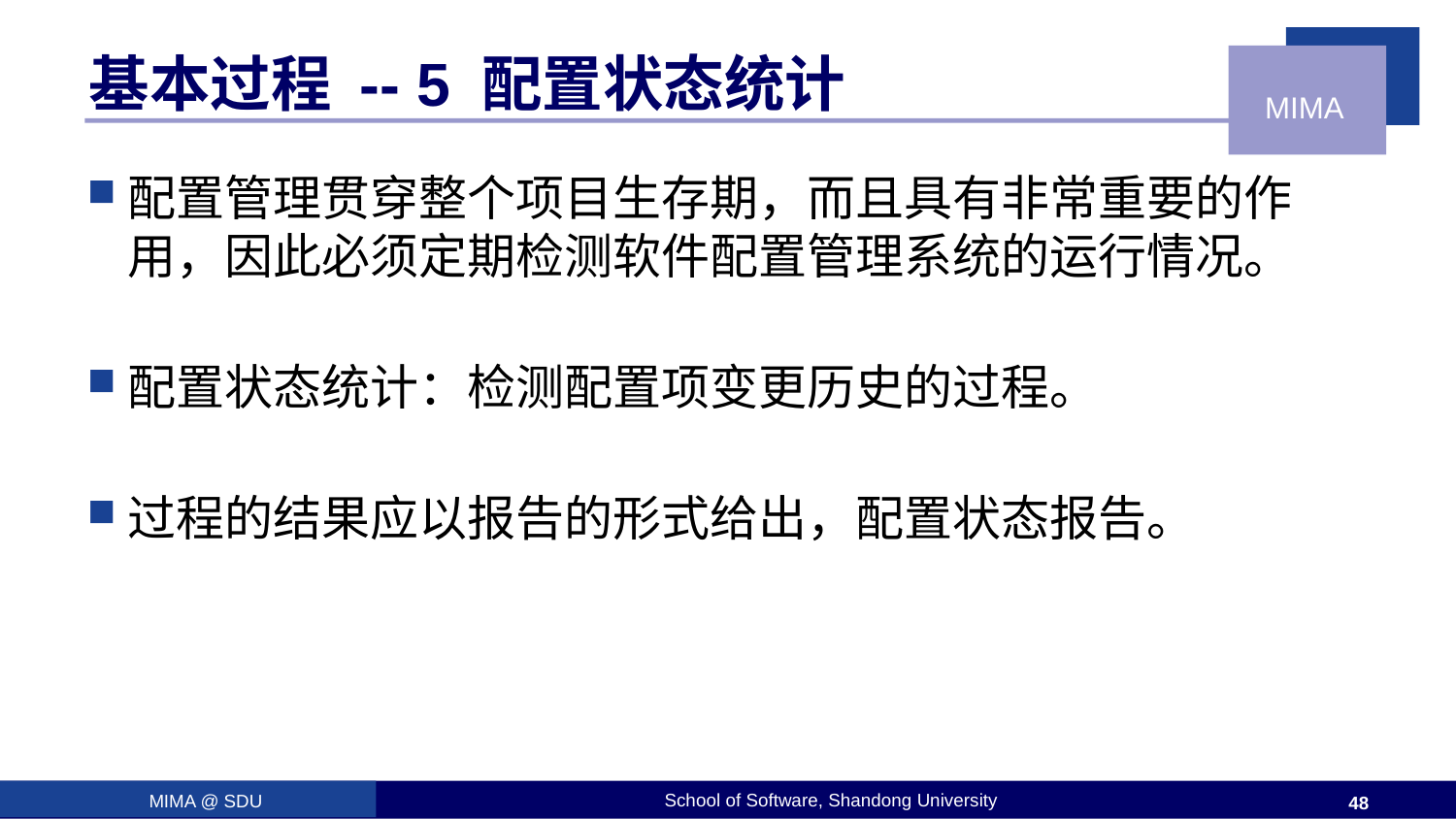

# 基本过程 -- 5 配置状态统计
配置管理贯穿整个项目生存期，而且具有非常重要的作用，因此必须定期检测软件配置管理系统的运行情况。

配置状态统计：检测配置项变更历史的过程。

过程的结果应以报告的形式给出，配置状态报告。